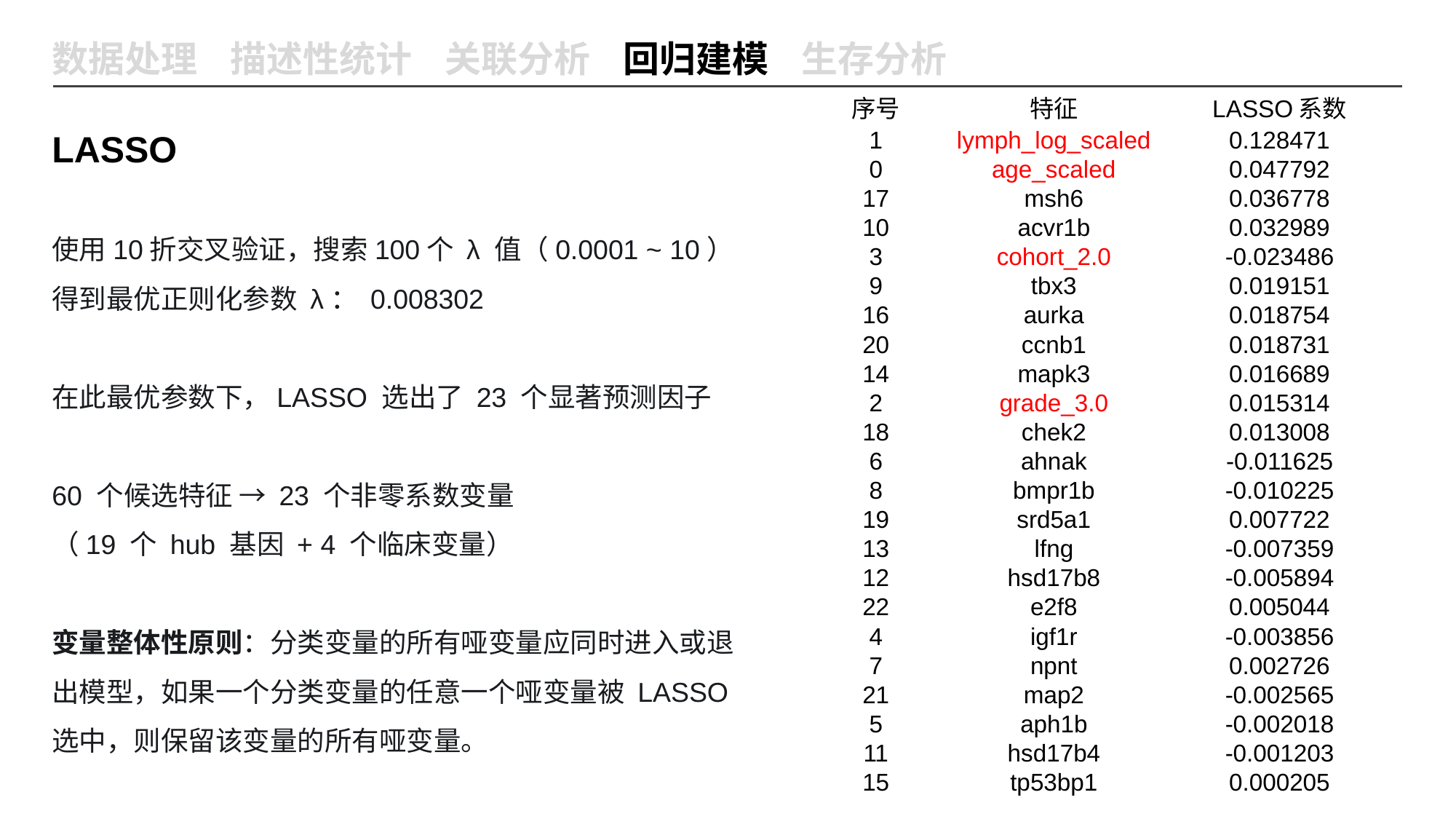

数据处理    描述性统计    关联分析    回归建模    生存分析
| 序号 | 特征 | LASSO系数 |
| --- | --- | --- |
| 1 | lymph\_log\_scaled | 0.128471 |
| 0 | age\_scaled | 0.047792 |
| 17 | msh6 | 0.036778 |
| 10 | acvr1b | 0.032989 |
| 3 | cohort\_2.0 | -0.023486 |
| 9 | tbx3 | 0.019151 |
| 16 | aurka | 0.018754 |
| 20 | ccnb1 | 0.018731 |
| 14 | mapk3 | 0.016689 |
| 2 | grade\_3.0 | 0.015314 |
| 18 | chek2 | 0.013008 |
| 6 | ahnak | -0.011625 |
| 8 | bmpr1b | -0.010225 |
| 19 | srd5a1 | 0.007722 |
| 13 | lfng | -0.007359 |
| 12 | hsd17b8 | -0.005894 |
| 22 | e2f8 | 0.005044 |
| 4 | igf1r | -0.003856 |
| 7 | npnt | 0.002726 |
| 21 | map2 | -0.002565 |
| 5 | aph1b | -0.002018 |
| 11 | hsd17b4 | -0.001203 |
| 15 | tp53bp1 | 0.000205 |
LASSO
使用10折交叉验证，搜索100个 λ 值（0.0001 ~ 10）
得到最优正则化参数 λ： 0.008302

在此最优参数下，LASSO 选出了 23 个显著预测因子

60 个候选特征 → 23 个非零系数变量
（19 个 hub 基因 + 4 个临床变量）

变量整体性原则：分类变量的所有哑变量应同时进入或退出模型，如果一个分类变量的任意一个哑变量被 LASSO 选中，则保留该变量的所有哑变量。